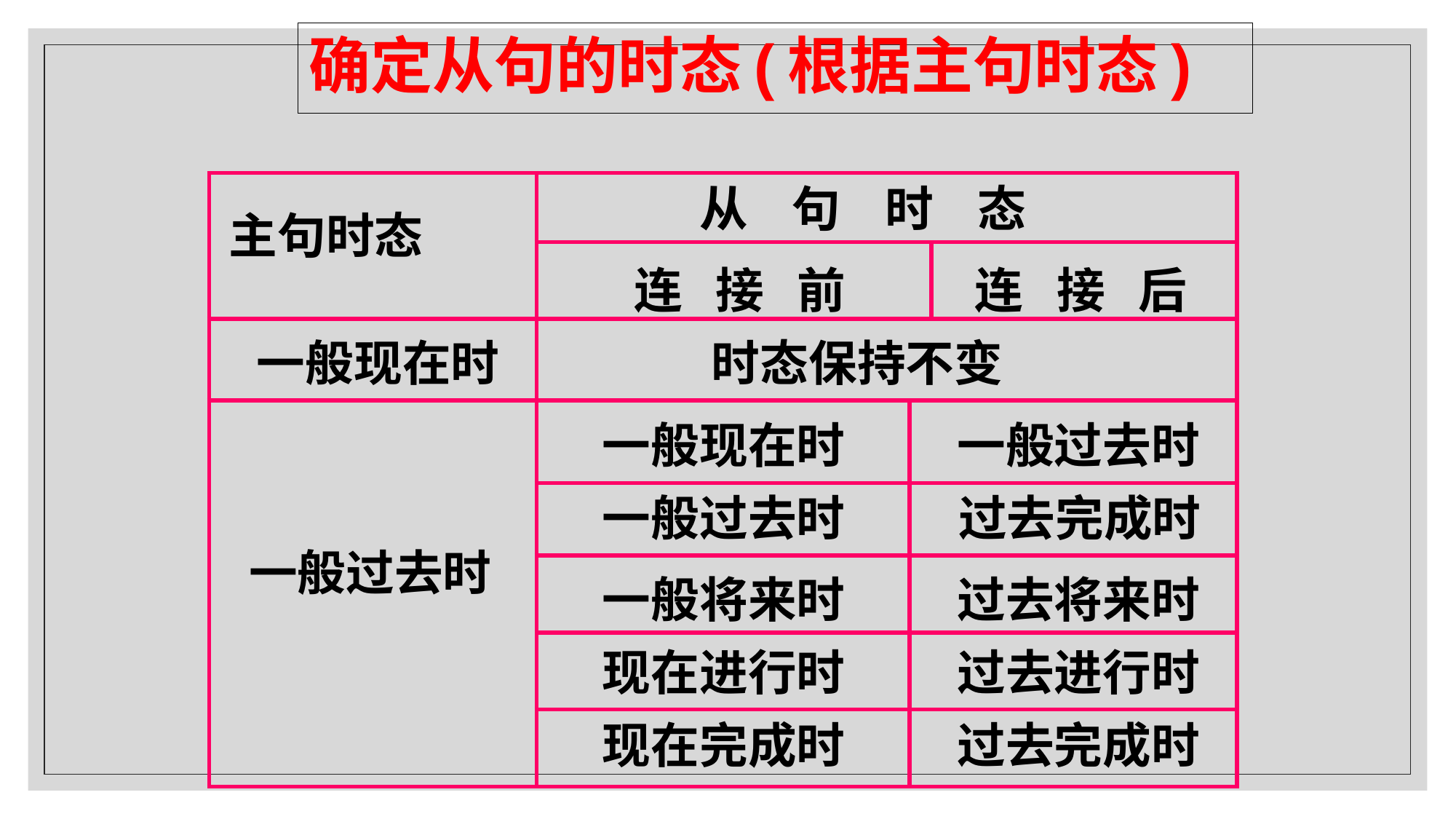

确定从句的时态(根据主句时态)
|  |  |  |  |
| --- | --- | --- | --- |
|  |  |  |  |
|  |  |  |  |
|  |  |  |  |
|  |  |  |  |
|  |  |  |  |
|  |  |  |  |
|  |  |  |  |
从    句    时    态
主句时态
连   接   后
连   接   前

一般现在时
时态保持不变
一般现在时
一般过去时
一般过去时
过去完成时
一般过去时

一般将来时
过去将来时
现在进行时
过去进行时
现在完成时
过去完成时